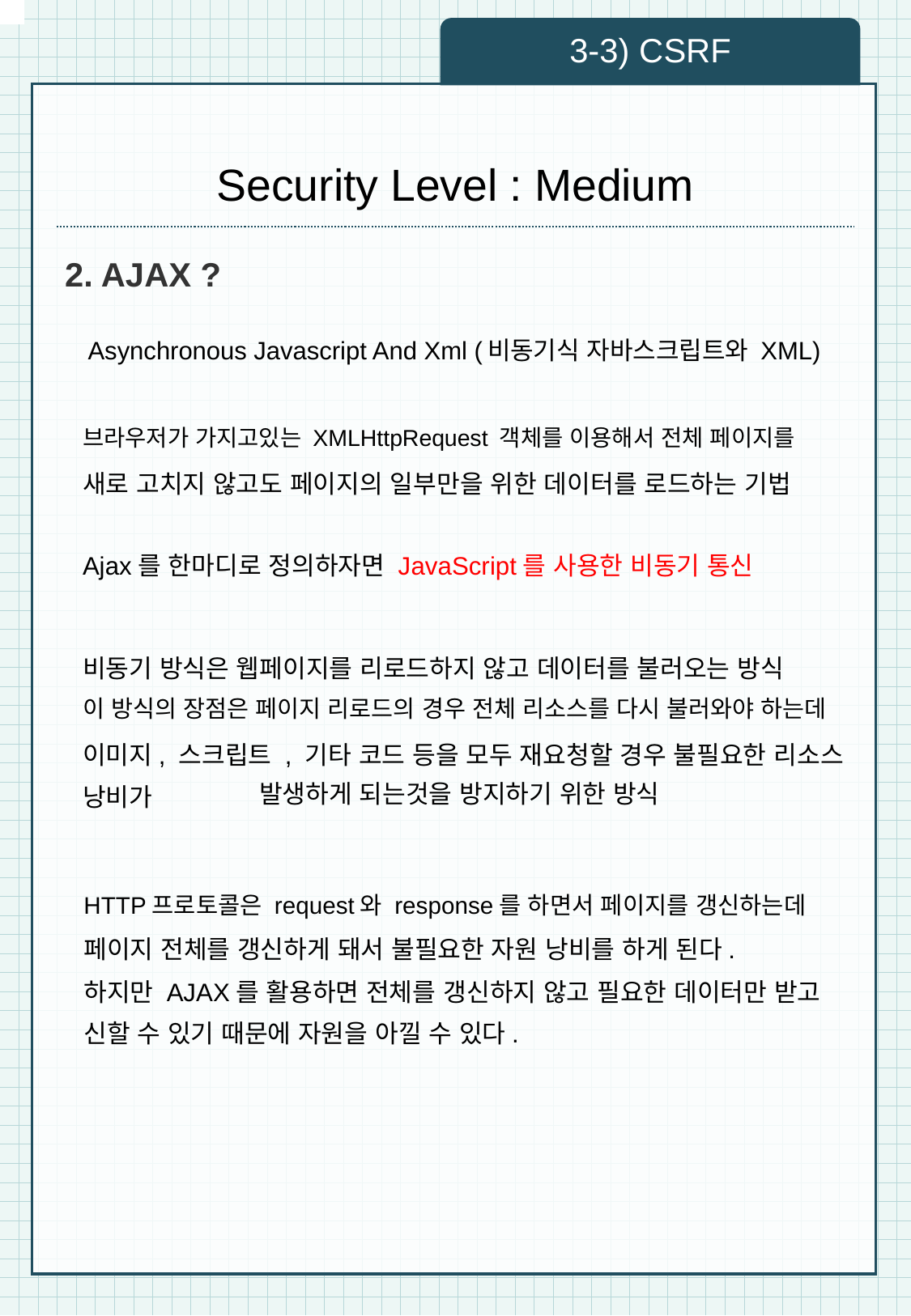

3-3) CSRF

# Security Level : Medium
2. AJAX ?
  Asynchronous Javascript And Xml (비동기식 자바스크립트와 XML)
브라우저가 가지고있는 XMLHttpRequest 객체를 이용해서 전체 페이지를
새로 고치지 않고도 페이지의 일부만을 위한 데이터를 로드하는 기법
Ajax를 한마디로 정의하자면 JavaScript를 사용한 비동기 통신
비동기 방식은 웹페이지를 리로드하지 않고 데이터를 불러오는 방식
이 방식의 장점은 페이지 리로드의 경우 전체 리소스를 다시 불러와야 하는데
이미지, 스크립트 , 기타 코드 등을 모두 재요청할 경우 불필요한 리소스 낭비가
발생하게 되는것을 방지하기 위한 방식
HTTP프로토콜은 request와 response를 하면서 페이지를 갱신하는데
페이지 전체를 갱신하게 돼서 불필요한 자원 낭비를 하게 된다.
하지만 AJAX를 활용하면 전체를 갱신하지 않고 필요한 데이터만 받고
신할 수 있기 때문에 자원을 아낄 수 있다.